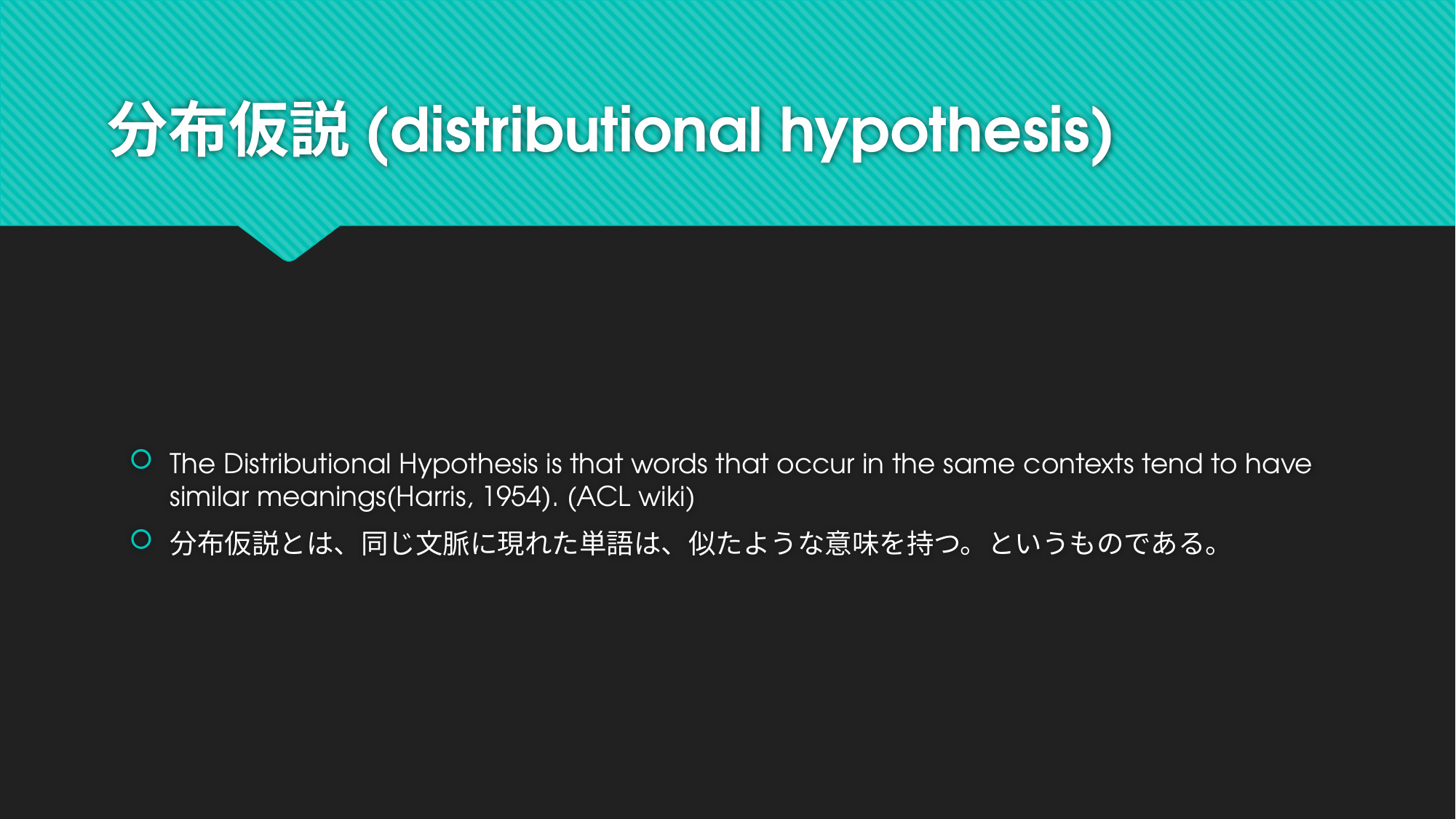

# 分布仮説(distributional hypothesis)
The Distributional Hypothesis is that words that occur in the same contexts tend to have similar meanings(Harris, 1954). (ACL wiki)
分布仮説とは、同じ文脈に現れた単語は、似たような意味を持つ。というものである。